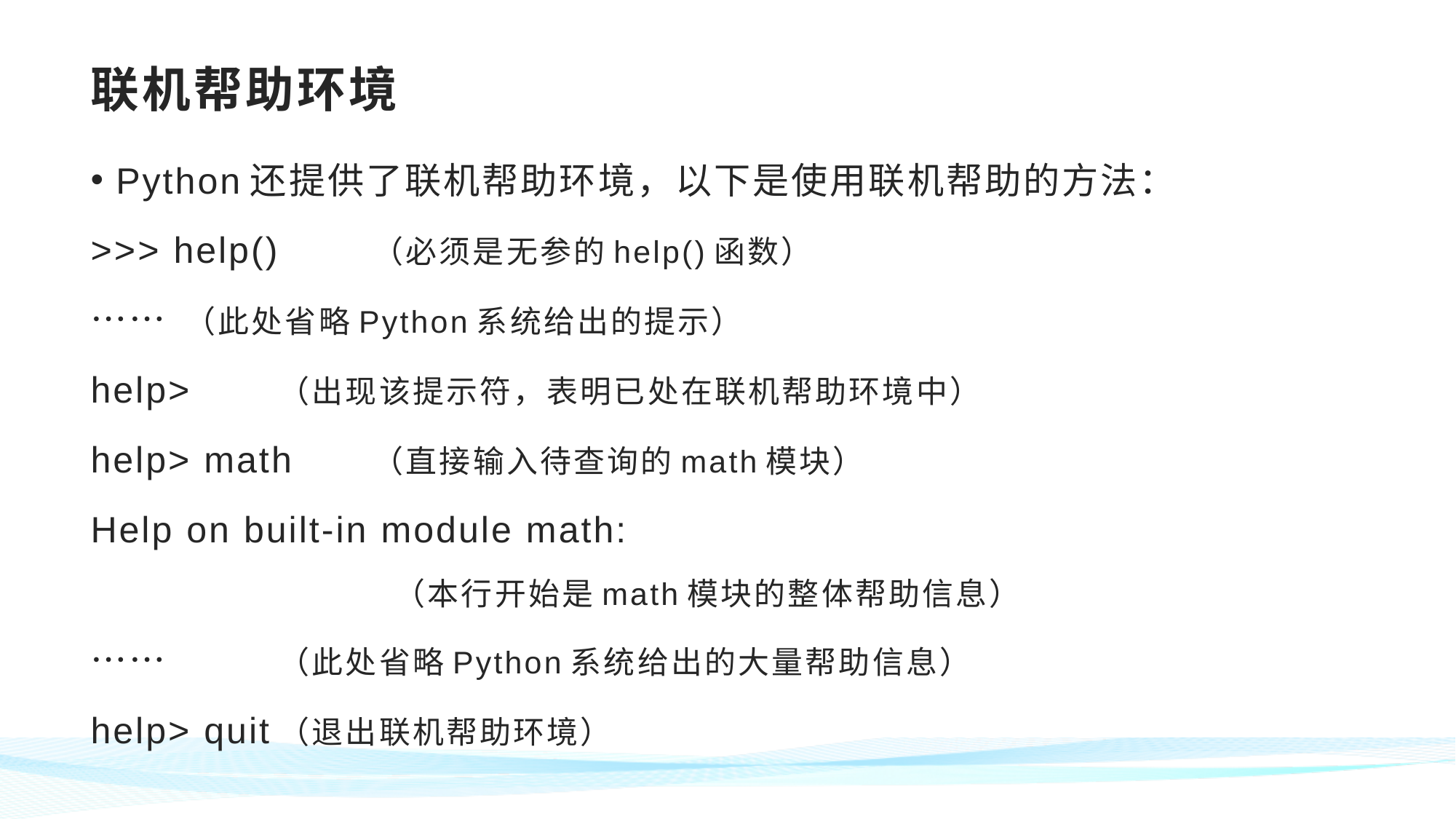

# 联机帮助环境
Python还提供了联机帮助环境，以下是使用联机帮助的方法：
>>> help()		（必须是无参的help()函数）
……			（此处省略Python系统给出的提示）
help>			（出现该提示符，表明已处在联机帮助环境中）
help> math	（直接输入待查询的math模块）
Help on built-in module math:
（本行开始是math模块的整体帮助信息）
……    		（此处省略Python系统给出的大量帮助信息）
help> quit		（退出联机帮助环境）